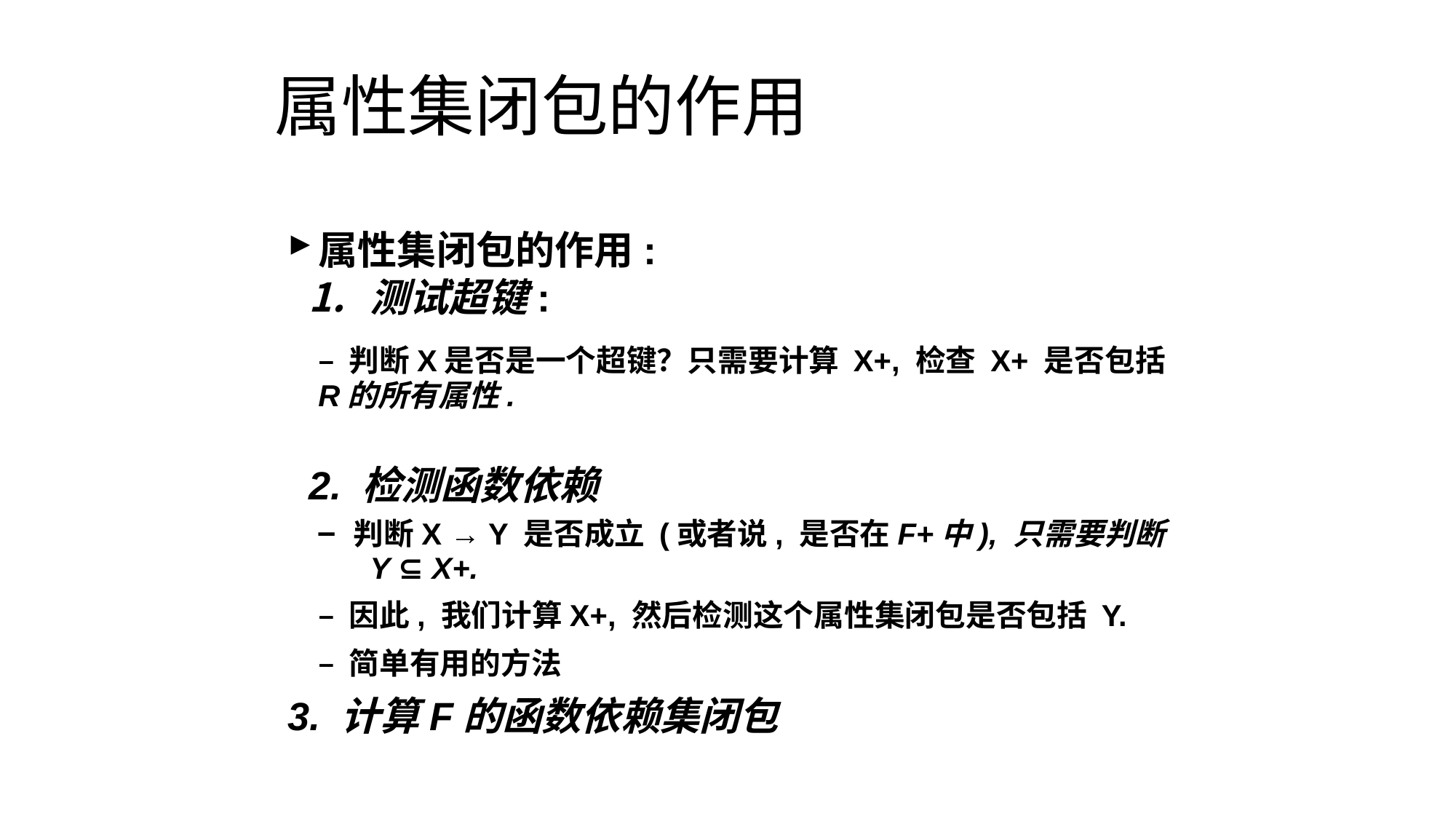

# 属性集闭包的作用
属性集闭包的作用:
测试超键:
	– 判断X是否是一个超键？只需要计算 X+, 检查 X+ 是否包括R的所有属性.

2. 检测函数依赖
 – 判断X → Y 是否成立 (或者说, 是否在F+中), 只需要判断Y ⊆ X+.
	– 因此, 我们计算X+, 然后检测这个属性集闭包是否包括 Y.
	– 简单有用的方法
3. 计算F的函数依赖集闭包
63